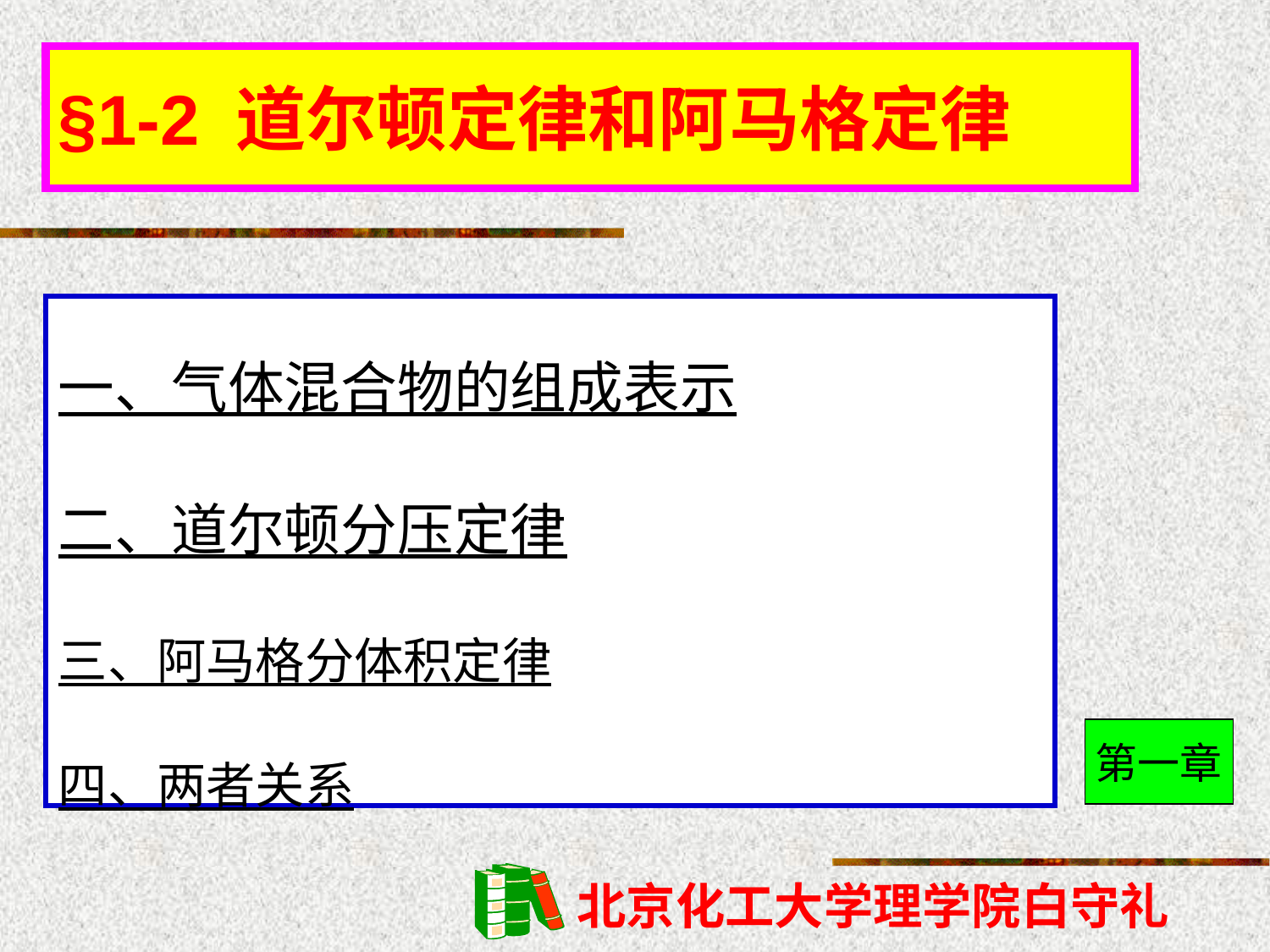

# §1-2 道尔顿定律和阿马格定律
一、气体混合物的组成表示
二、道尔顿分压定律
三、阿马格分体积定律
四、两者关系
第一章